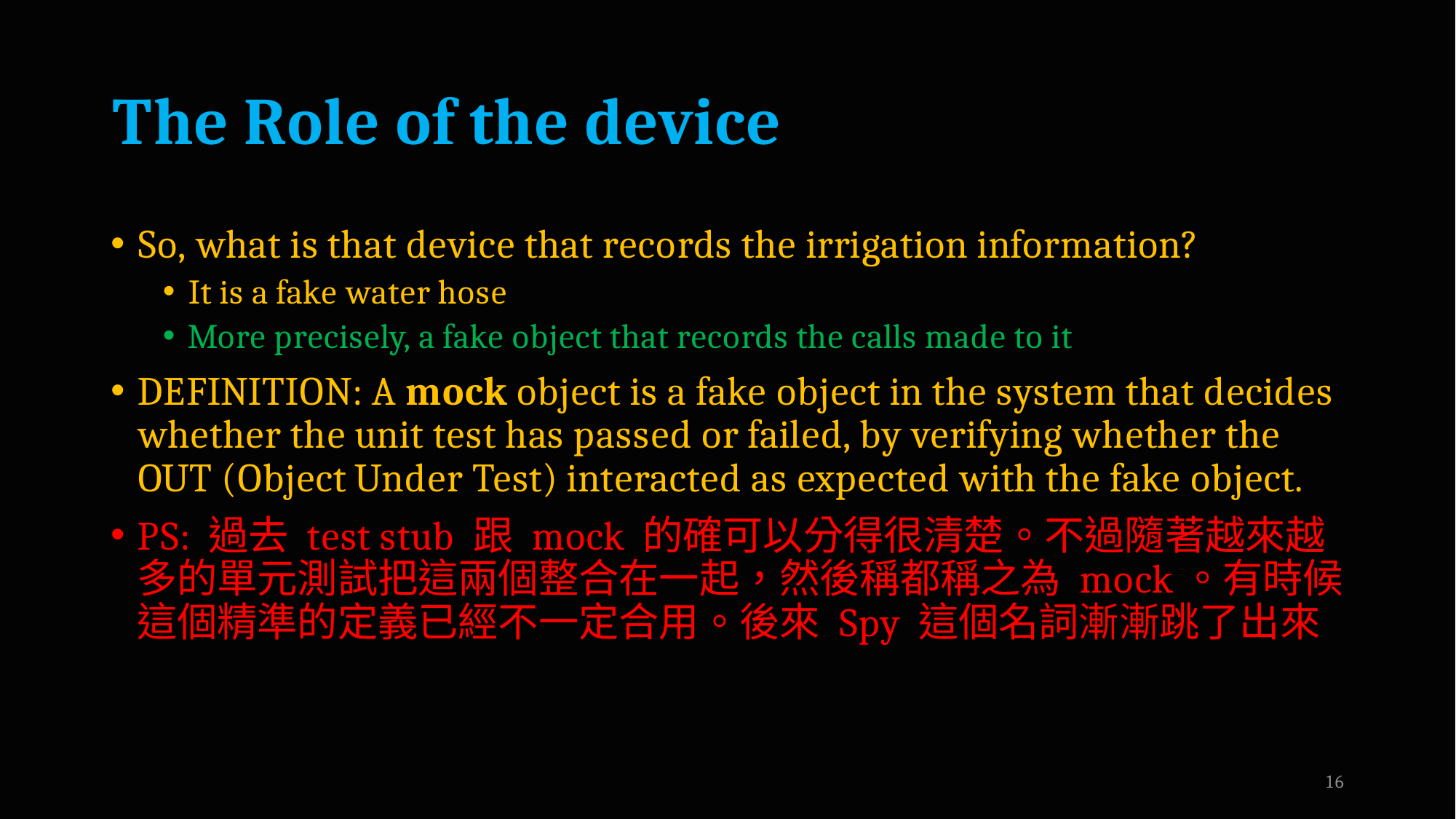

# The Role of the device
So, what is that device that records the irrigation information?
It is a fake water hose
More precisely, a fake object that records the calls made to it
DEFINITION: A mock object is a fake object in the system that decides whether the unit test has passed or failed, by verifying whether the OUT (Object Under Test) interacted as expected with the fake object.
PS: 過去 test stub 跟 mock 的確可以分得很清楚。不過隨著越來越多的單元測試把這兩個整合在一起，然後稱都稱之為 mock。有時候這個精準的定義已經不一定合用。後來 Spy 這個名詞漸漸跳了出來

16